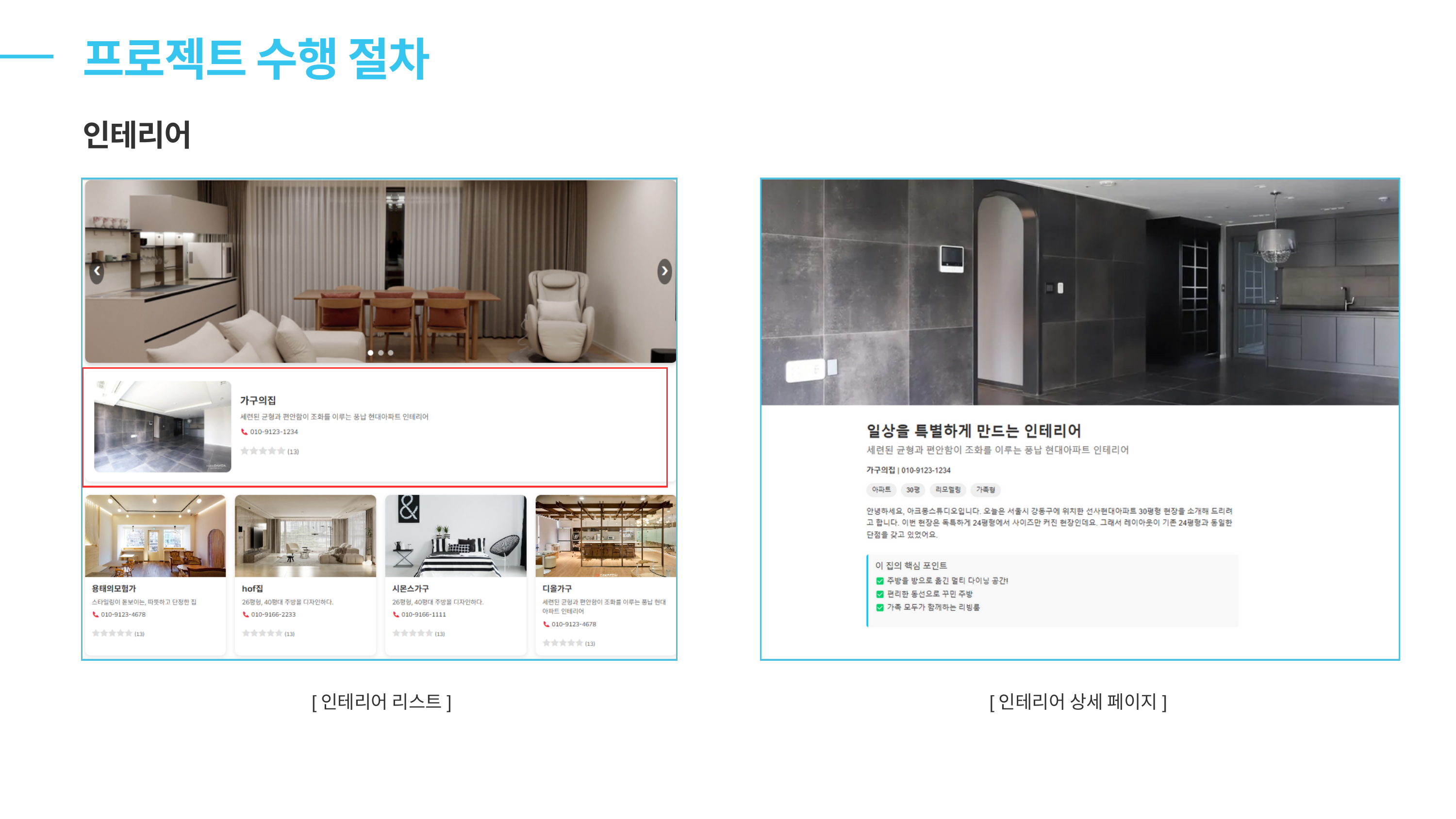

프로젝트 수행 절차

인테리어

[인테리어 리스트]
[인테리어 상세 페이지]